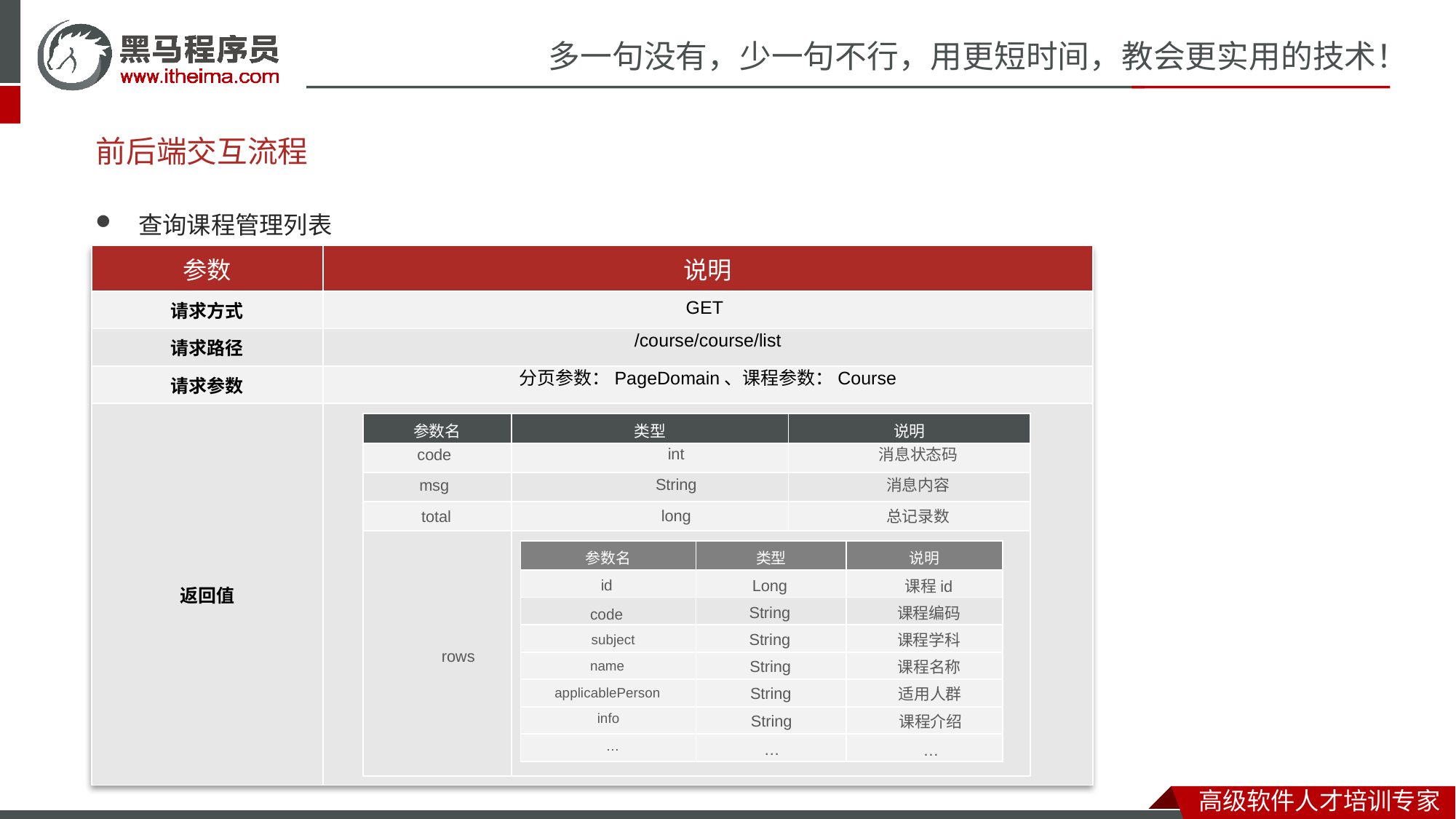

# 前后端交互流程
查询课程管理列表
| 参数 | 说明 |
| --- | --- |
| 请求方式 |  |
| 请求路径 |  |
| 请求参数 |  |
| 返回值 |  |
GET
/course/course/list
分页参数：PageDomain、课程参数：Course
| 参数名 | 类型 | 说明 |
| --- | --- | --- |
|  |  |  |
|  |  |  |
|  |  |  |
|  |  |  |
int
消息状态码
code
String
消息内容
msg
long
总记录数
total
| 参数名 | 类型 | 说明 |
| --- | --- | --- |
|  |  |  |
|  |  |  |
|  |  |  |
|  |  |  |
|  |  |  |
|  |  |  |
|  |  |  |
Long
id
课程id
String
课程编码
code
String
课程学科
subject
rows
String
课程名称
name
String
适用人群
applicablePerson
info
String
课程介绍
…
…
…